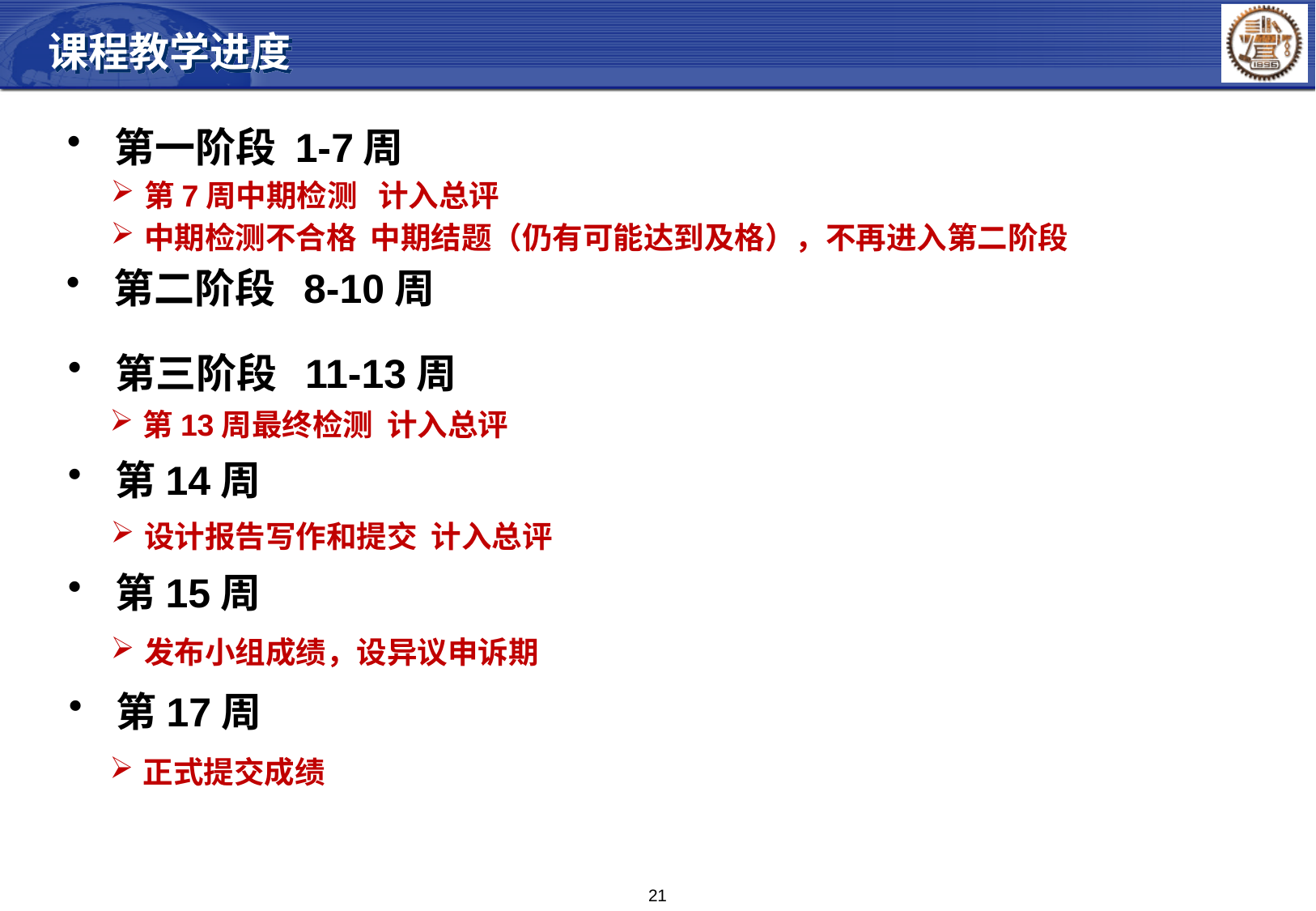

课程教学进度
 第一阶段 1-7周
第7周中期检测   计入总评
中期检测不合格  中期结题（仍有可能达到及格），不再进入第二阶段
 第二阶段  8-10周
 第三阶段  11-13周
第13周最终检测  计入总评
 第14周
设计报告写作和提交  计入总评
 第15周
发布小组成绩，设异议申诉期
 第17周
正式提交成绩
21